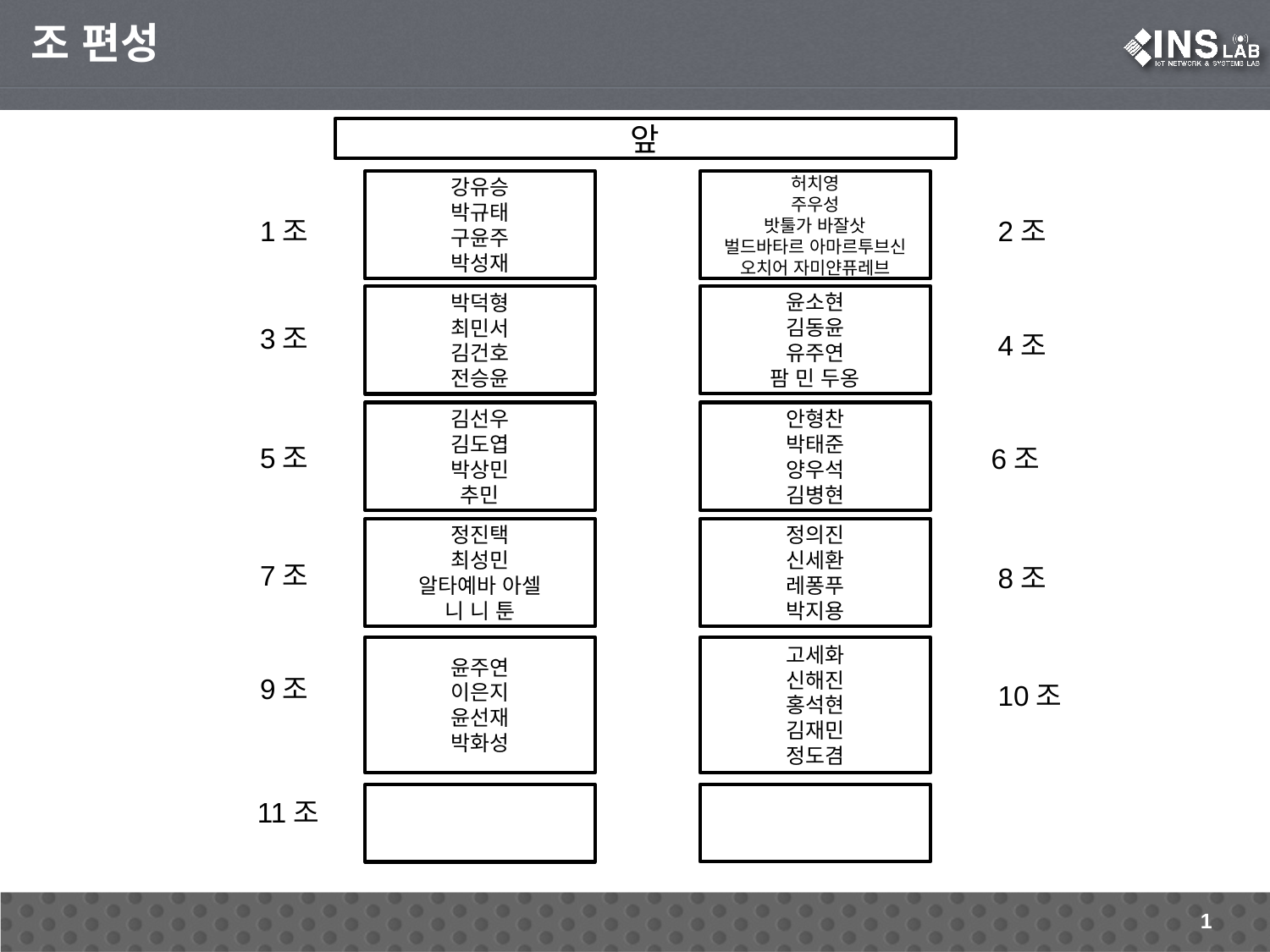

조 편성
앞
강유승
박규태
구윤주
박성재
허치영
주우성
밧툴가 바잘삿
벌드바타르 아마르투브신
오치어 자미얀퓨레브
1조
2조
윤소현
김동윤
유주연
팜 민 두옹
박덕형
최민서
김건호
전승윤
3조
4조
김선우
김도엽
박상민
추민
안형찬
박태준
양우석
김병현
5조
6조
정진택
최성민
알타예바 아셀
니 니 툰
정의진
신세환
레퐁푸
박지용
7조
8조
윤주연
이은지
윤선재
박화성
고세화
신해진
홍석현
김재민
정도겸
9조
10조

11조
1